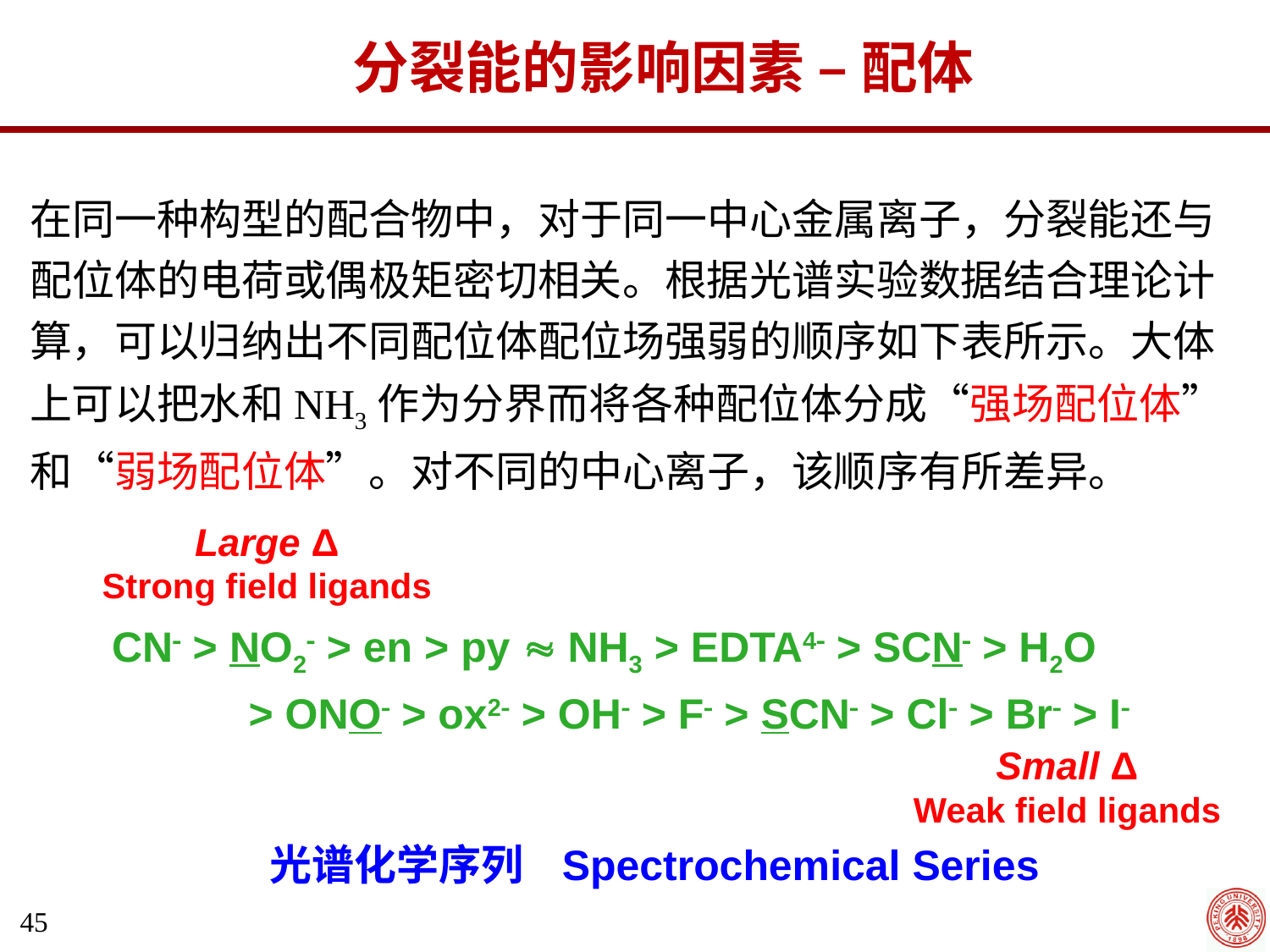

分裂能的影响因素 – 配体

在同一种构型的配合物中，对于同一中心金属离子，分裂能还与配位体的电荷或偶极矩密切相关。根据光谱实验数据结合理论计算，可以归纳出不同配位体配位场强弱的顺序如下表所示。大体上可以把水和NH3作为分界而将各种配位体分成“强场配位体”和“弱场配位体”。对不同的中心离子，该顺序有所差异。

Large Δ
Strong field ligands
CN− > NO2− > en > py ≈ NH3 > EDTA4− > SCN− > H2O
> ONO− > ox2− > OH− > F− > SCN− > Cl− > Br− > I−
Small Δ
Weak field ligands
光谱化学序列   Spectrochemical Series